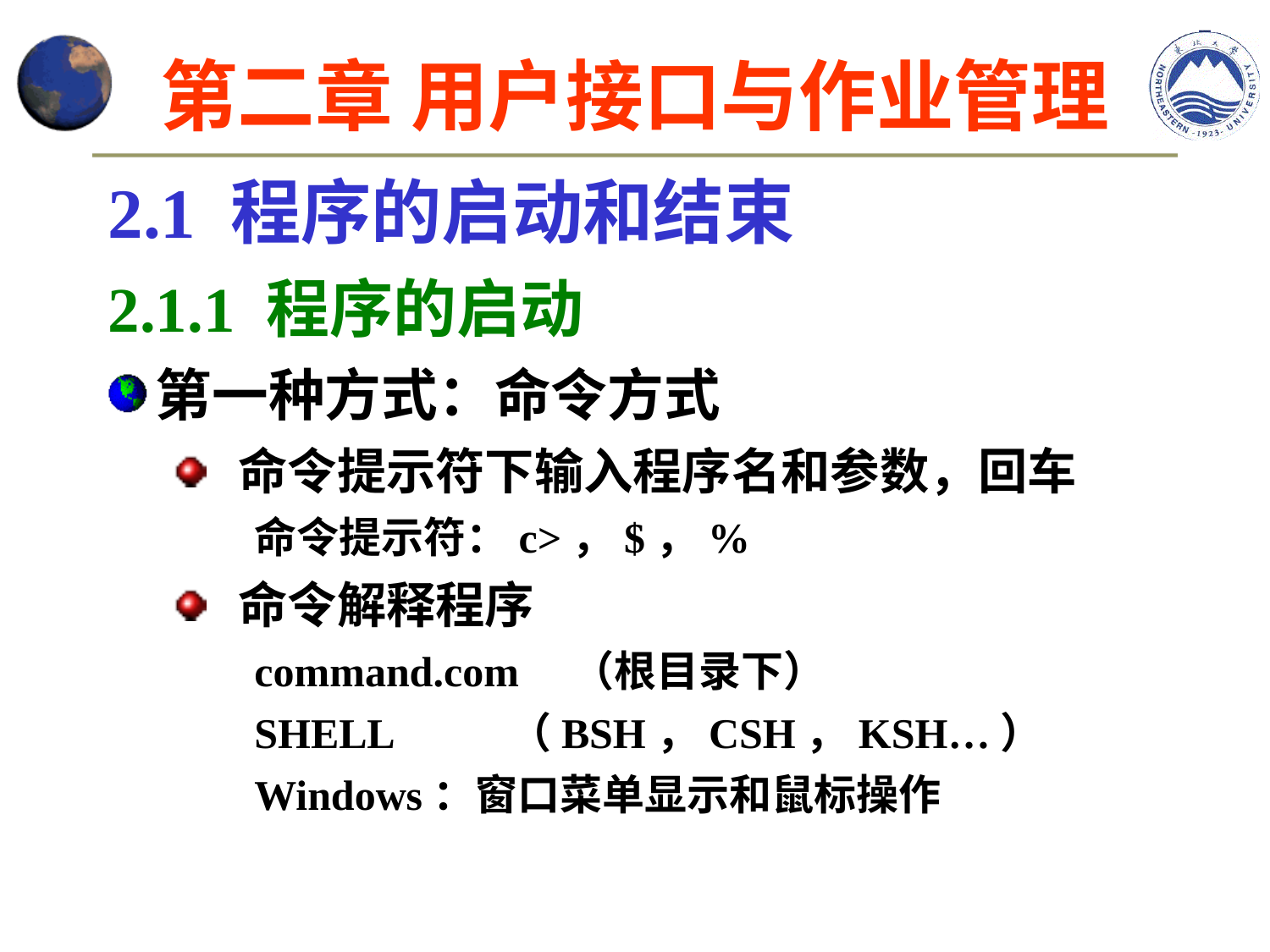

# 第二章 用户接口与作业管理
2.1 程序的启动和结束
2.1.1 程序的启动
第一种方式：命令方式
命令提示符下输入程序名和参数，回车
命令提示符：c>，$，%
命令解释程序
command.com    （根目录下）
SHELL          （BSH，CSH，KSH…）
Windows：窗口菜单显示和鼠标操作